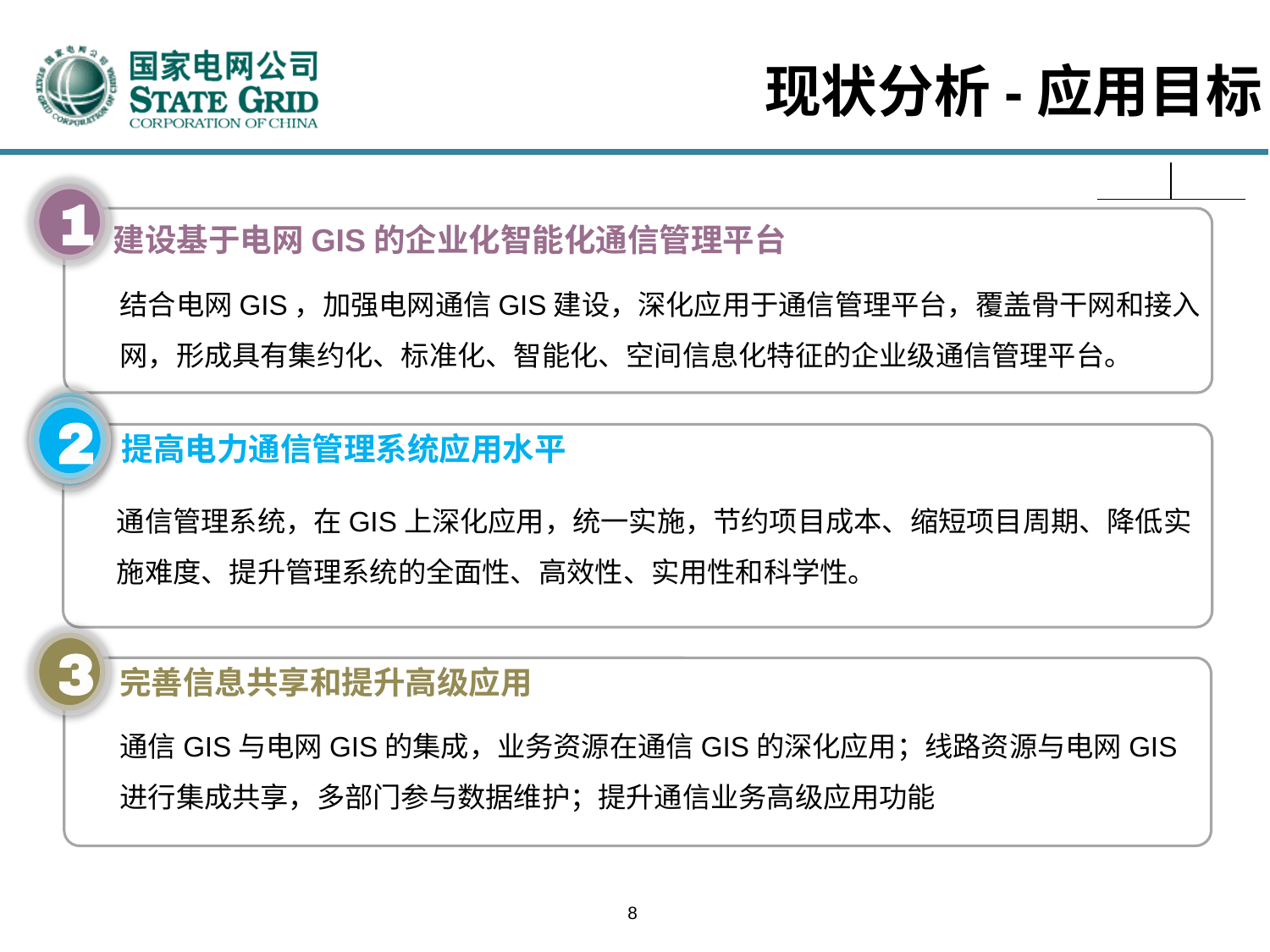

现状分析-应用目标
1

建设基于电网GIS的企业化智能化通信管理平台
结合电网GIS，加强电网通信GIS建设，深化应用于通信管理平台，覆盖骨干网和接入网，形成具有集约化、标准化、智能化、空间信息化特征的企业级通信管理平台。
1
2
提高电力通信管理系统应用水平

通信管理系统，在GIS上深化应用，统一实施，节约项目成本、缩短项目周期、降低实施难度、提升管理系统的全面性、高效性、实用性和科学性。
3
完善信息共享和提升高级应用

通信GIS与电网GIS的集成，业务资源在通信GIS的深化应用；线路资源与电网GIS进行集成共享，多部门参与数据维护；提升通信业务高级应用功能
8